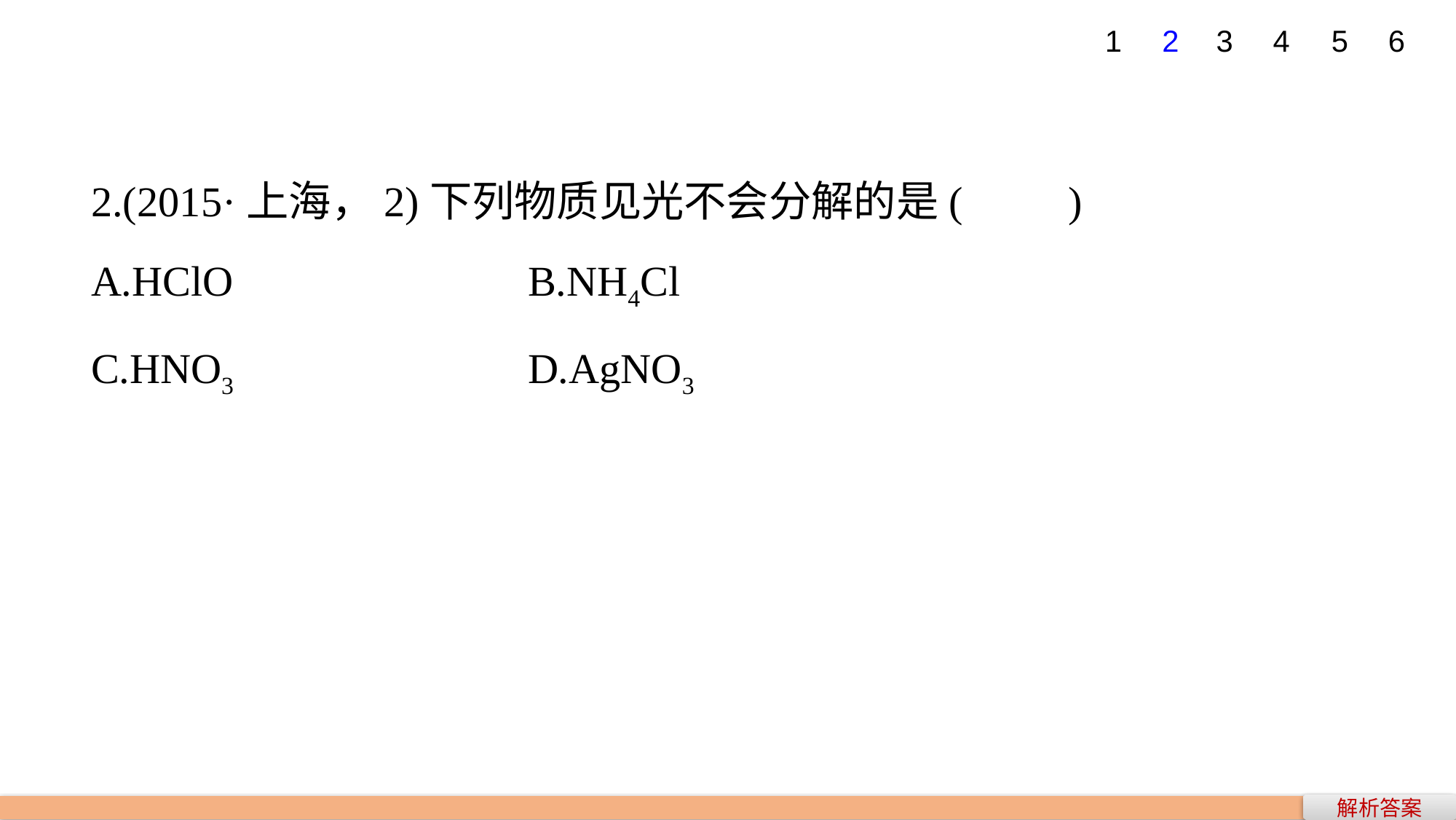

5
6
1
2
3
4
2.(2015·上海，2)下列物质见光不会分解的是(　　)
A.HClO  			B.NH4Cl
C.HNO3  			D.AgNO3
解析答案